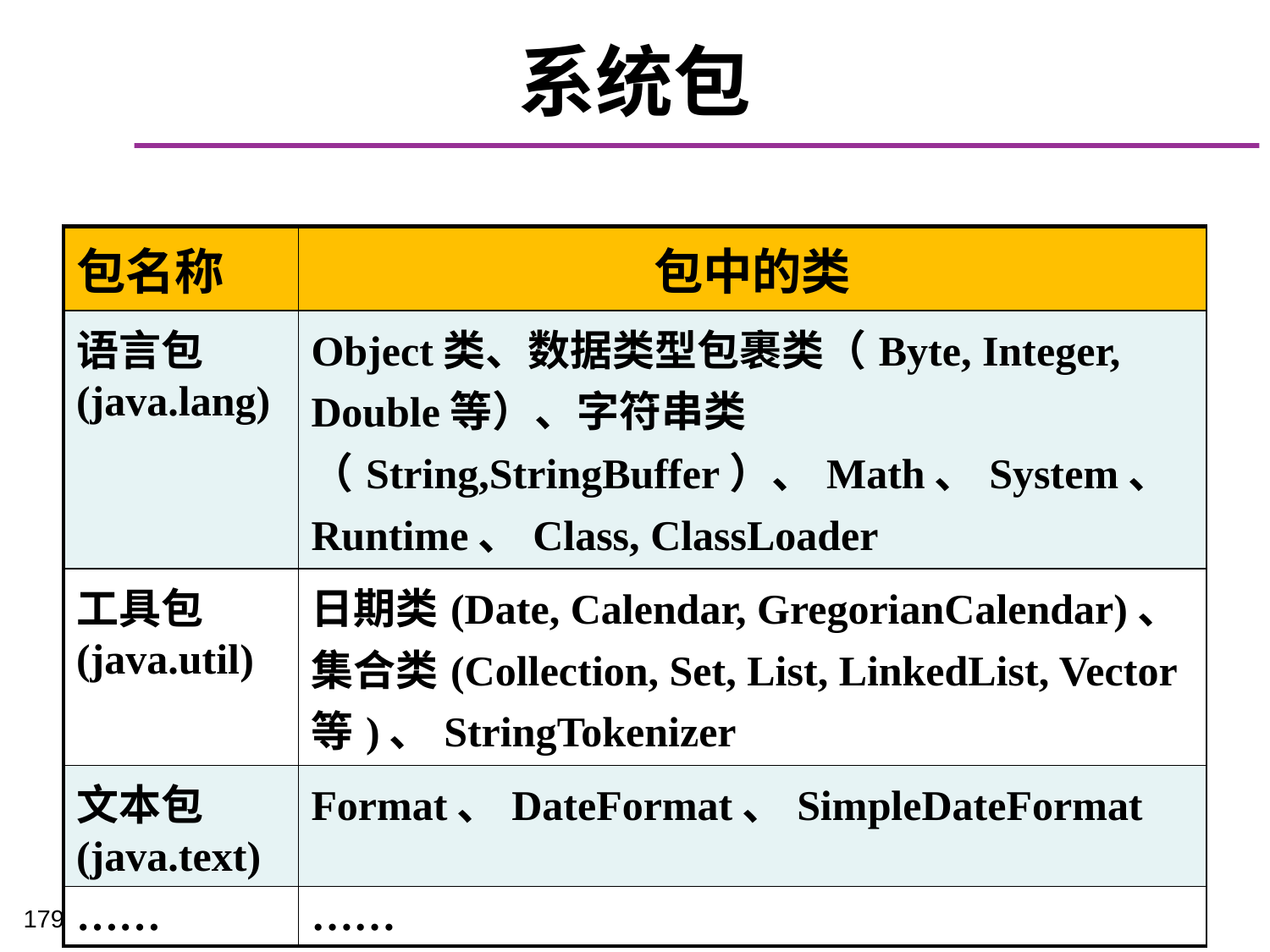

# 系统包
| 包名称 | 包中的类 |
| --- | --- |
| 语言包(java.lang) | Object类、数据类型包裹类（Byte, Integer, Double等）、字符串类（String,StringBuffer）、Math、System、Runtime、Class, ClassLoader |
| 工具包(java.util) | 日期类(Date, Calendar, GregorianCalendar)、集合类(Collection, Set, List, LinkedList, Vector等)、StringTokenizer |
| 文本包(java.text) | Format、DateFormat、SimpleDateFormat |
| …… | …… |
179